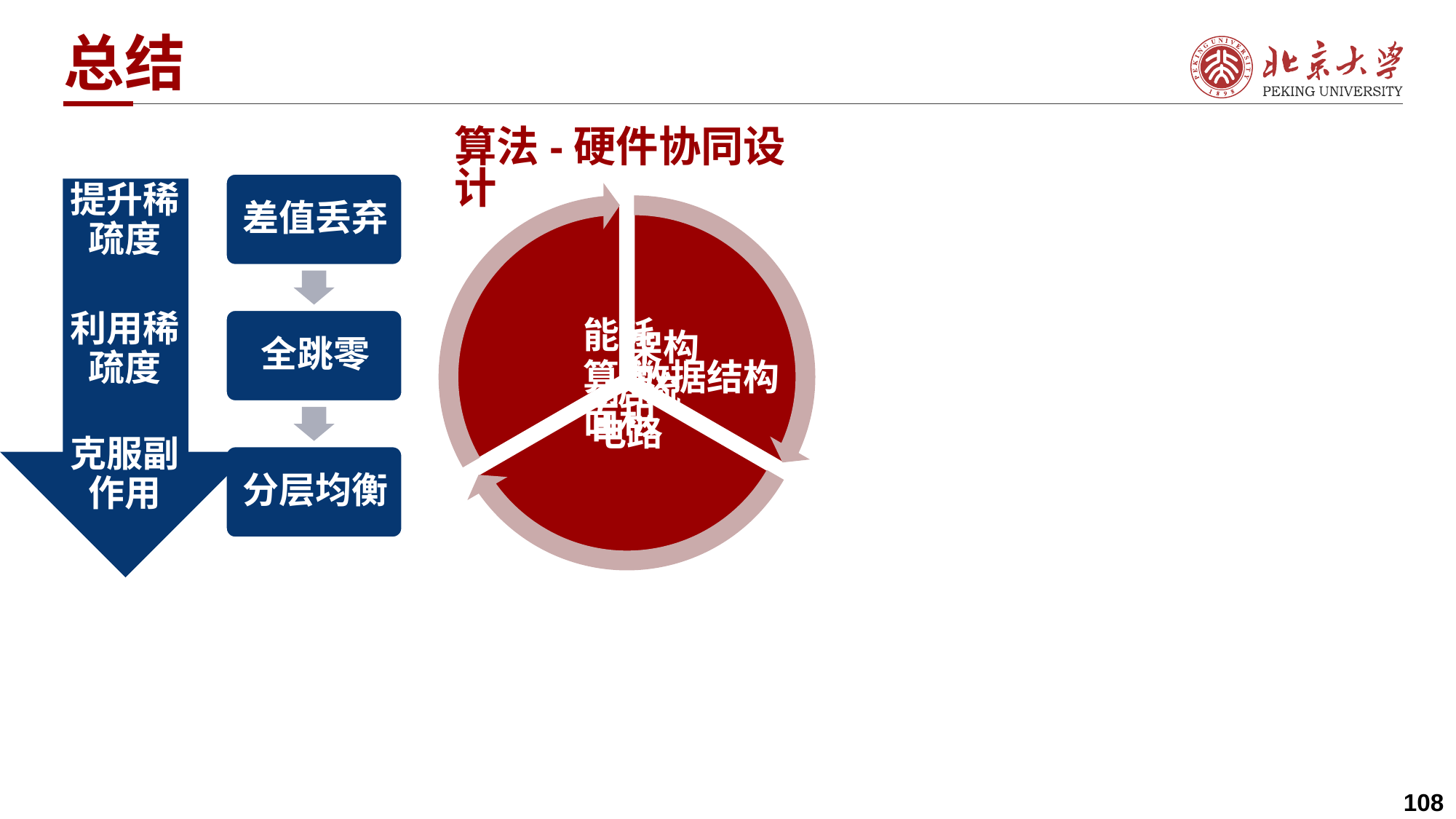

# 总结
算法-硬件协同设计
差值丢弃

全跳零

分层均衡
网络结构数据结构
硬件架构
数据流
电路
能耗
算力
面积

提升稀疏度
利用稀疏度
克服副作用

108